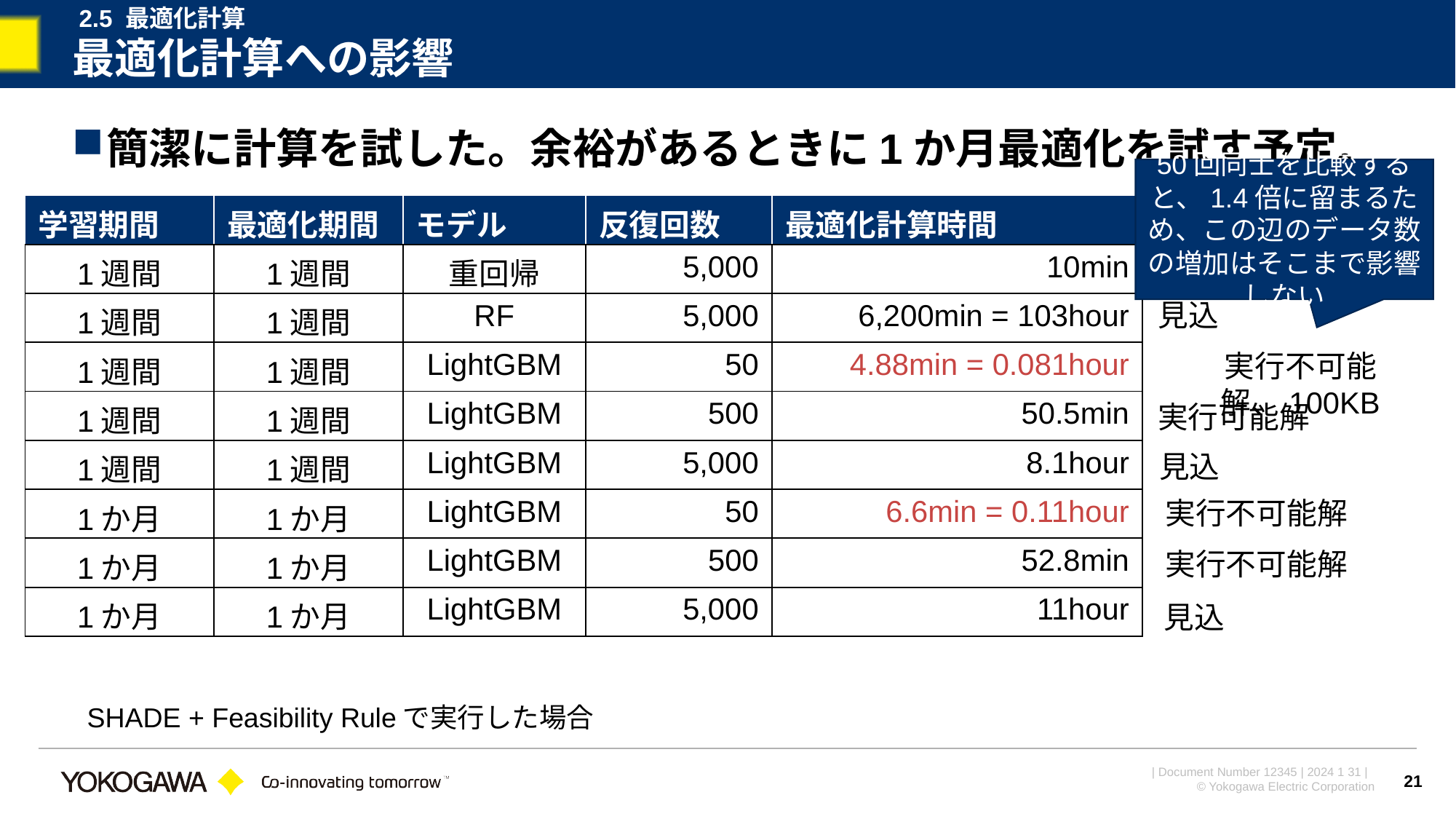

2.5 最適化計算
# 最適化計算への影響
簡潔に計算を試した。余裕があるときに1か月最適化を試す予定。
50回同士を比較すると、1.4倍に留まるため、この辺のデータ数の増加はそこまで影響しない
| 学習期間 | 最適化期間 | モデル | 反復回数 | 最適化計算時間 |
| --- | --- | --- | --- | --- |
| 1週間 | 1週間 | 重回帰 | 5,000 | 10min |
| 1週間 | 1週間 | RF | 5,000 | 6,200min = 103hour |
| 1週間 | 1週間 | LightGBM | 50 | 4.88min = 0.081hour |
| 1週間 | 1週間 | LightGBM | 500 | 50.5min |
| 1週間 | 1週間 | LightGBM | 5,000 | 8.1hour |
| 1か月 | 1か月 | LightGBM | 50 | 6.6min = 0.11hour |
| 1か月 | 1か月 | LightGBM | 500 | 52.8min |
| 1か月 | 1か月 | LightGBM | 5,000 | 11hour |
見込
実行不可能解、100KB
実行可能解
見込
実行不可能解
実行不可能解
見込
SHADE + Feasibility Ruleで実行した場合
21